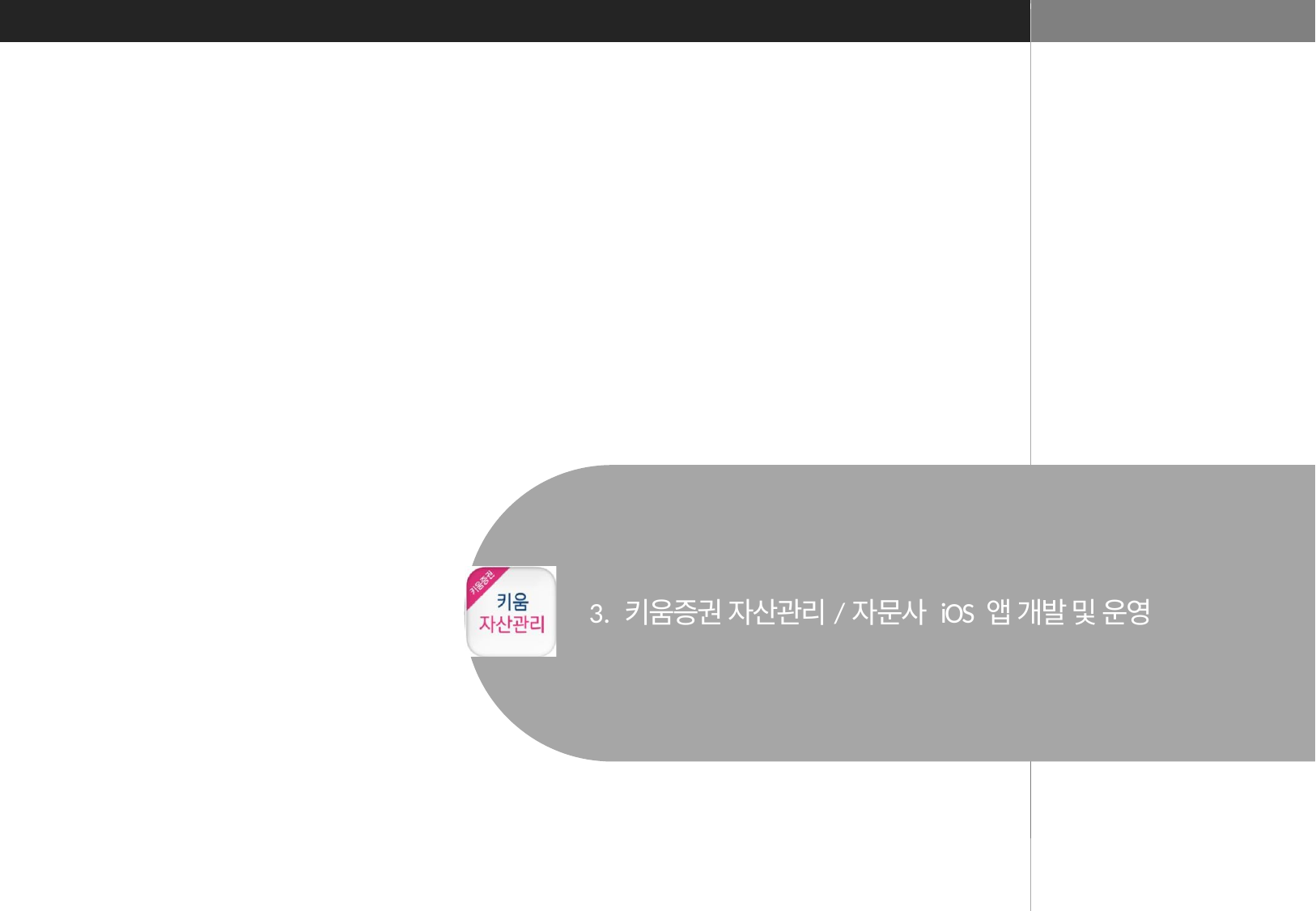

3. 키움증권 자산관리/자문사 iOS 앱 개발 및 운영